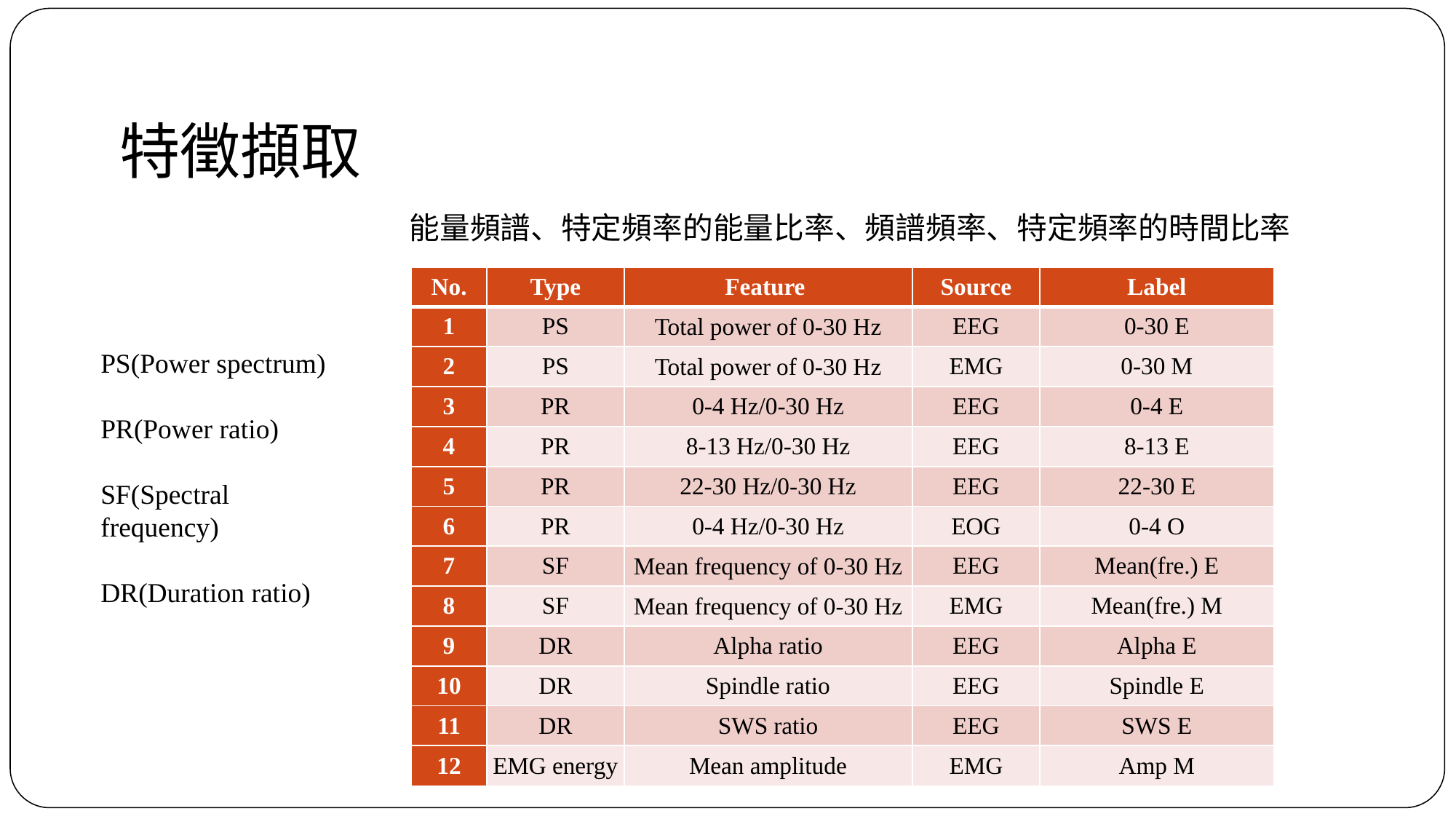

特徵擷取
能量頻譜、特定頻率的能量比率、頻譜頻率、特定頻率的時間比率
| No. | Type | Feature | Source | Label |
| --- | --- | --- | --- | --- |
| 1 | PS | Total power of 0-30 Hz | EEG | 0-30 E |
| 2 | PS | Total power of 0-30 Hz | EMG | 0-30 M |
| 3 | PR | 0-4 Hz/0-30 Hz | EEG | 0-4 E |
| 4 | PR | 8-13 Hz/0-30 Hz | EEG | 8-13 E |
| 5 | PR | 22-30 Hz/0-30 Hz | EEG | 22-30 E |
| 6 | PR | 0-4 Hz/0-30 Hz | EOG | 0-4 O |
| 7 | SF | Mean frequency of 0-30 Hz | EEG | Mean(fre.) E |
| 8 | SF | Mean frequency of 0-30 Hz | EMG | Mean(fre.) M |
| 9 | DR | Alpha ratio | EEG | Alpha E |
| 10 | DR | Spindle ratio | EEG | Spindle E |
| 11 | DR | SWS ratio | EEG | SWS E |
| 12 | EMG energy | Mean amplitude | EMG | Amp M |
PS(Power spectrum)

PR(Power ratio)

SF(Spectral frequency)

DR(Duration ratio)